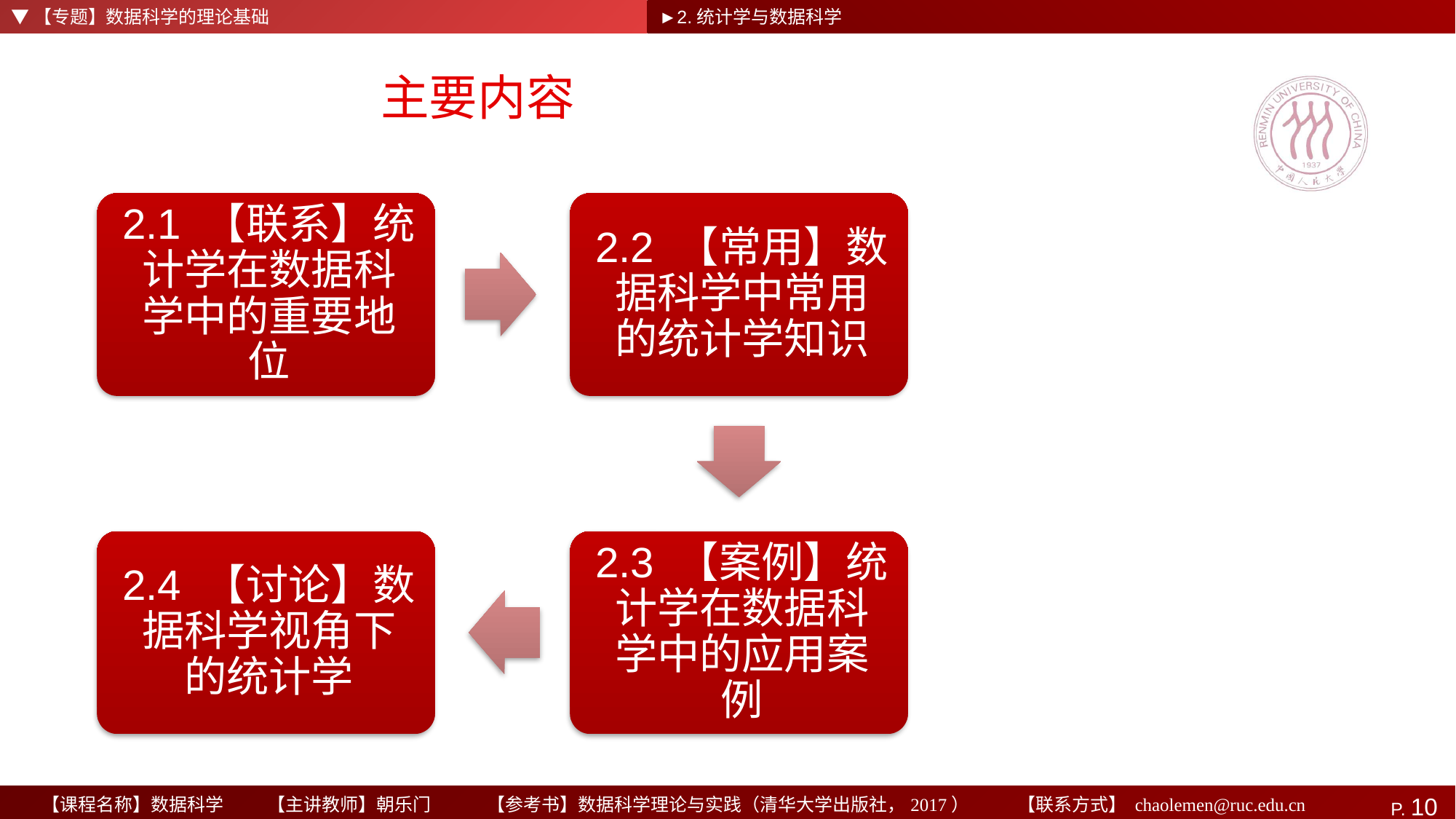

▼【专题】数据科学的理论基础
►2.统计学与数据科学

# 主要内容
2.1 【联系】统计学在数据科学中的重要地位

2.2 【常用】数据科学中常用的统计学知识

2.3 【案例】统计学在数据科学中的应用案例

2.4 【讨论】数据科学视角下的统计学